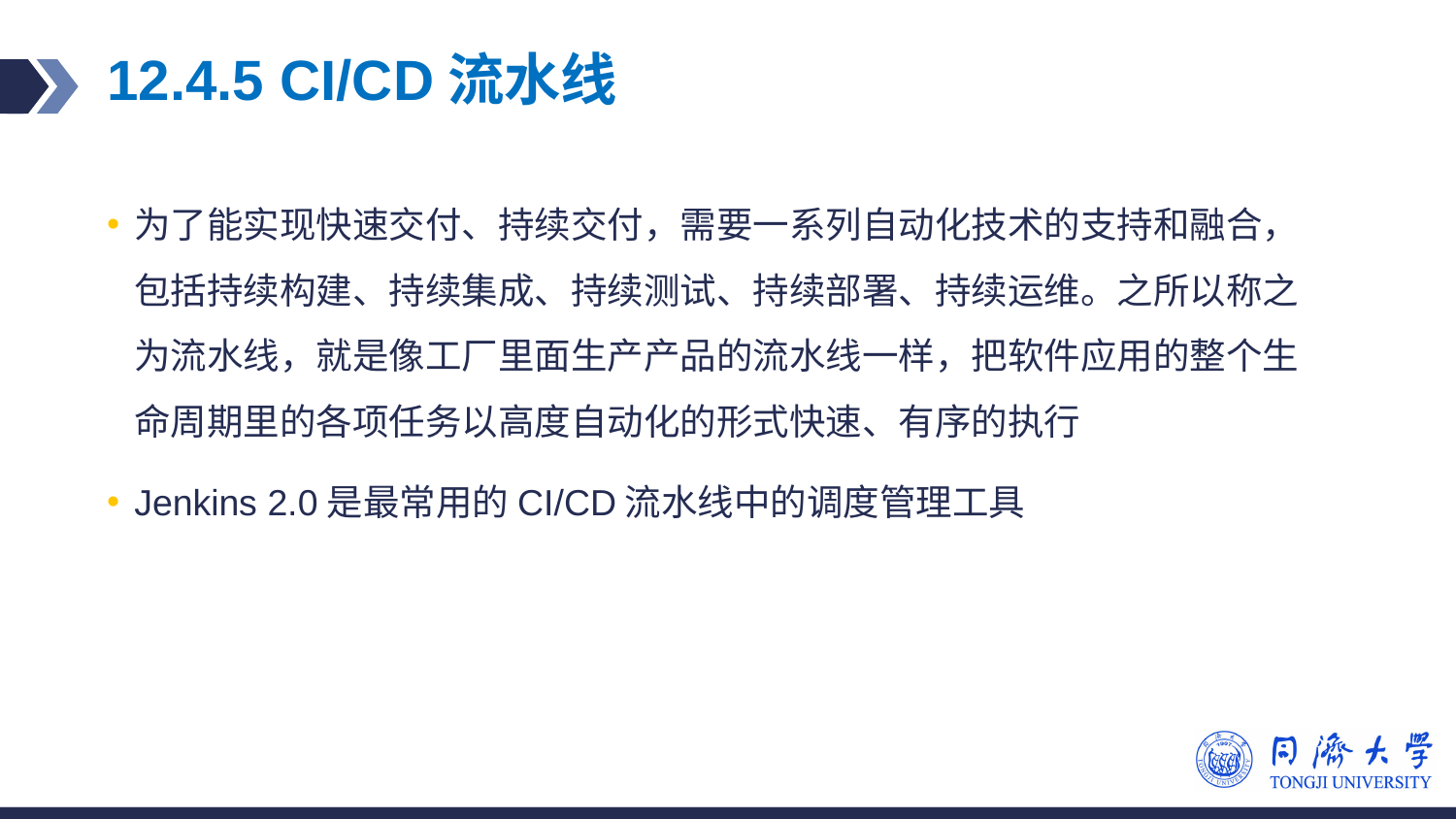

# 12.4.5 CI/CD流水线
为了能实现快速交付、持续交付，需要一系列自动化技术的支持和融合，包括持续构建、持续集成、持续测试、持续部署、持续运维。之所以称之为流水线，就是像工厂里面生产产品的流水线一样，把软件应用的整个生命周期里的各项任务以高度自动化的形式快速、有序的执行
Jenkins 2.0是最常用的CI/CD流水线中的调度管理工具